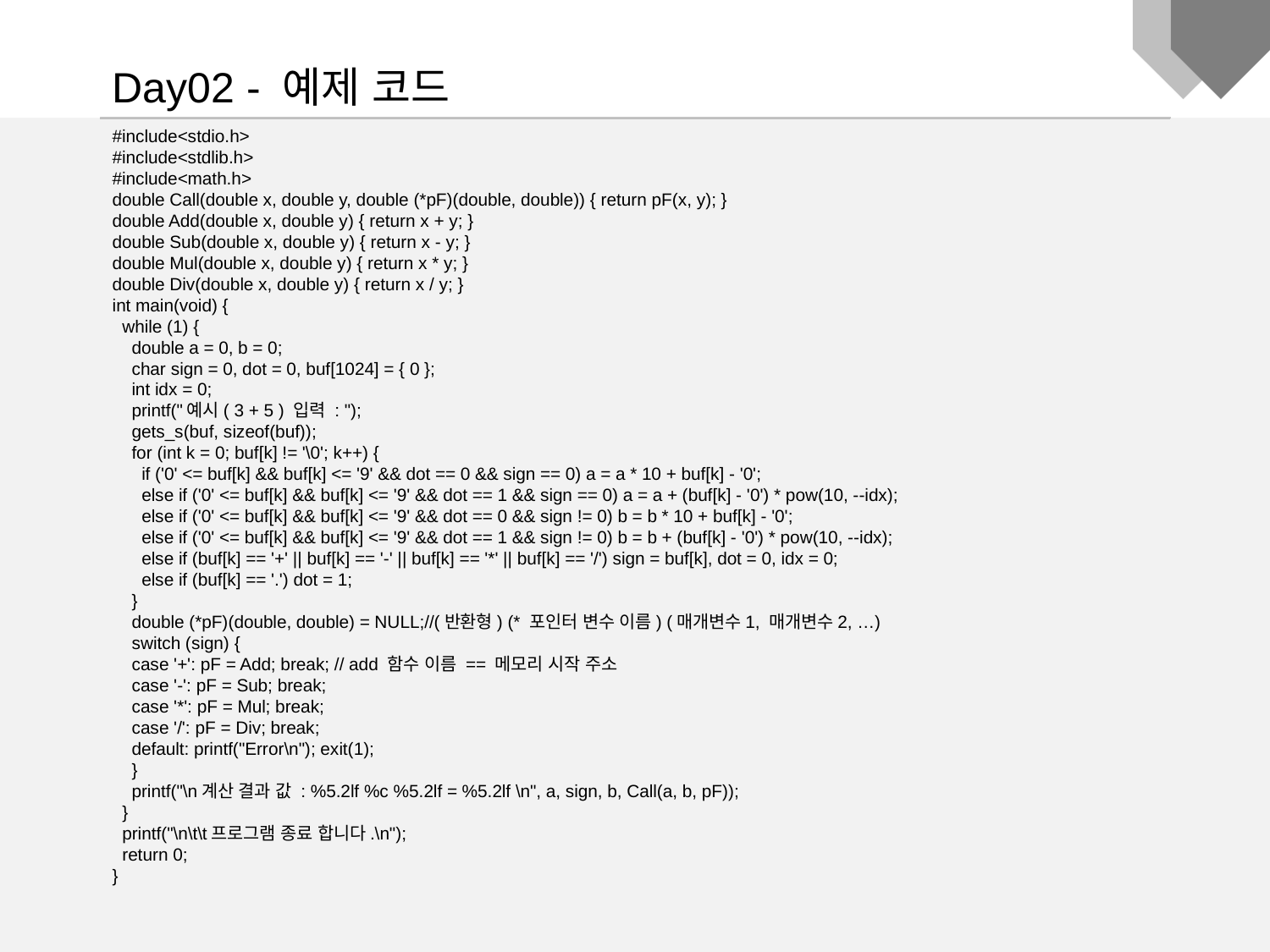

Day02 - 예제 코드
#include<stdio.h>
#include<stdlib.h>
#include<math.h>
double Call(double x, double y, double (*pF)(double, double)) { return pF(x, y); }
double Add(double x, double y) { return x + y; }
double Sub(double x, double y) { return x - y; }
double Mul(double x, double y) { return x * y; }
double Div(double x, double y) { return x / y; }
int main(void) {
  while (1) {
    double a = 0, b = 0;
    char sign = 0, dot = 0, buf[1024] = { 0 };
    int idx = 0;
    printf("예시( 3 + 5 ) 입력 : ");
    gets_s(buf, sizeof(buf));
    for (int k = 0; buf[k] != '\0'; k++) {
      if ('0' <= buf[k] && buf[k] <= '9' && dot == 0 && sign == 0) a = a * 10 + buf[k] - '0';
      else if ('0' <= buf[k] && buf[k] <= '9' && dot == 1 && sign == 0) a = a + (buf[k] - '0') * pow(10, --idx);
      else if ('0' <= buf[k] && buf[k] <= '9' && dot == 0 && sign != 0) b = b * 10 + buf[k] - '0';
      else if ('0' <= buf[k] && buf[k] <= '9' && dot == 1 && sign != 0) b = b + (buf[k] - '0') * pow(10, --idx);
      else if (buf[k] == '+' || buf[k] == '-' || buf[k] == '*' || buf[k] == '/') sign = buf[k], dot = 0, idx = 0;
      else if (buf[k] == '.') dot = 1;
    }
    double (*pF)(double, double) = NULL;//(반환형) (* 포인터 변수 이름) (매개변수1, 매개변수2, …)
    switch (sign) {
    case '+': pF = Add; break; // add 함수 이름 == 메모리 시작 주소
    case '-': pF = Sub; break;
    case '*': pF = Mul; break;
    case '/': pF = Div; break;
    default: printf("Error\n"); exit(1);
    }
    printf("\n계산 결과 값 : %5.2lf %c %5.2lf = %5.2lf \n", a, sign, b, Call(a, b, pF));
  }
  printf("\n\t\t프로그램 종료 합니다.\n");
  return 0;
}